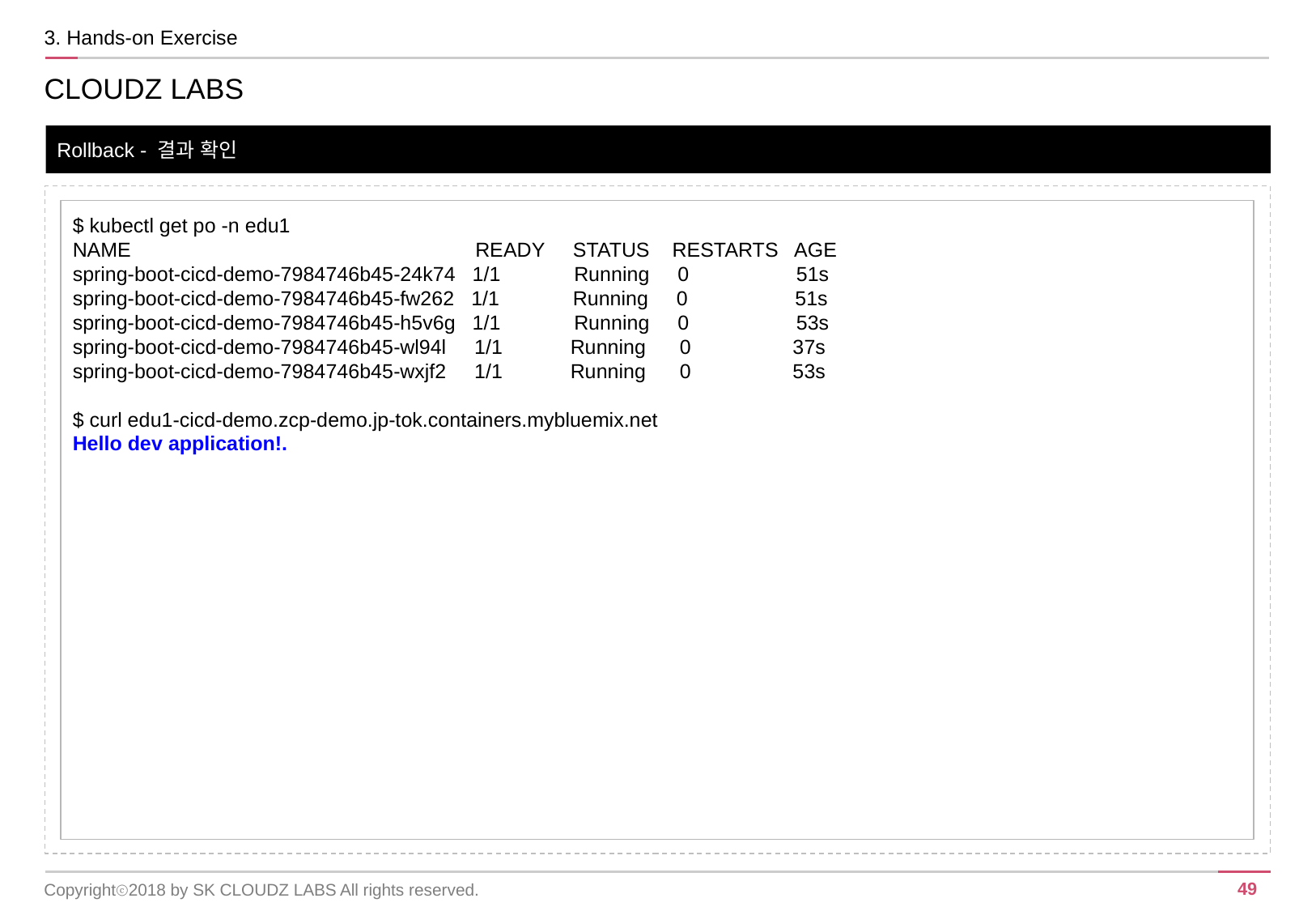

3. Hands-on Exercise

CLOUDZ LABS
Rollback - 결과 확인
$ kubectl get po -n edu1
NAME                                                             READY     STATUS    RESTARTS   AGE
spring-boot-cicd-demo-7984746b45-24k74   1/1             Running     0                   51s
spring-boot-cicd-demo-7984746b45-fw262   1/1             Running     0                   51s
spring-boot-cicd-demo-7984746b45-h5v6g   1/1             Running     0                   53s
spring-boot-cicd-demo-7984746b45-wl94l     1/1            Running      0                  37s
spring-boot-cicd-demo-7984746b45-wxjf2     1/1            Running      0                  53s

$ curl edu1-cicd-demo.zcp-demo.jp-tok.containers.mybluemix.net
Hello dev application!.
Copyrightⓒ2018 by SK CLOUDZ LABS All rights reserved.